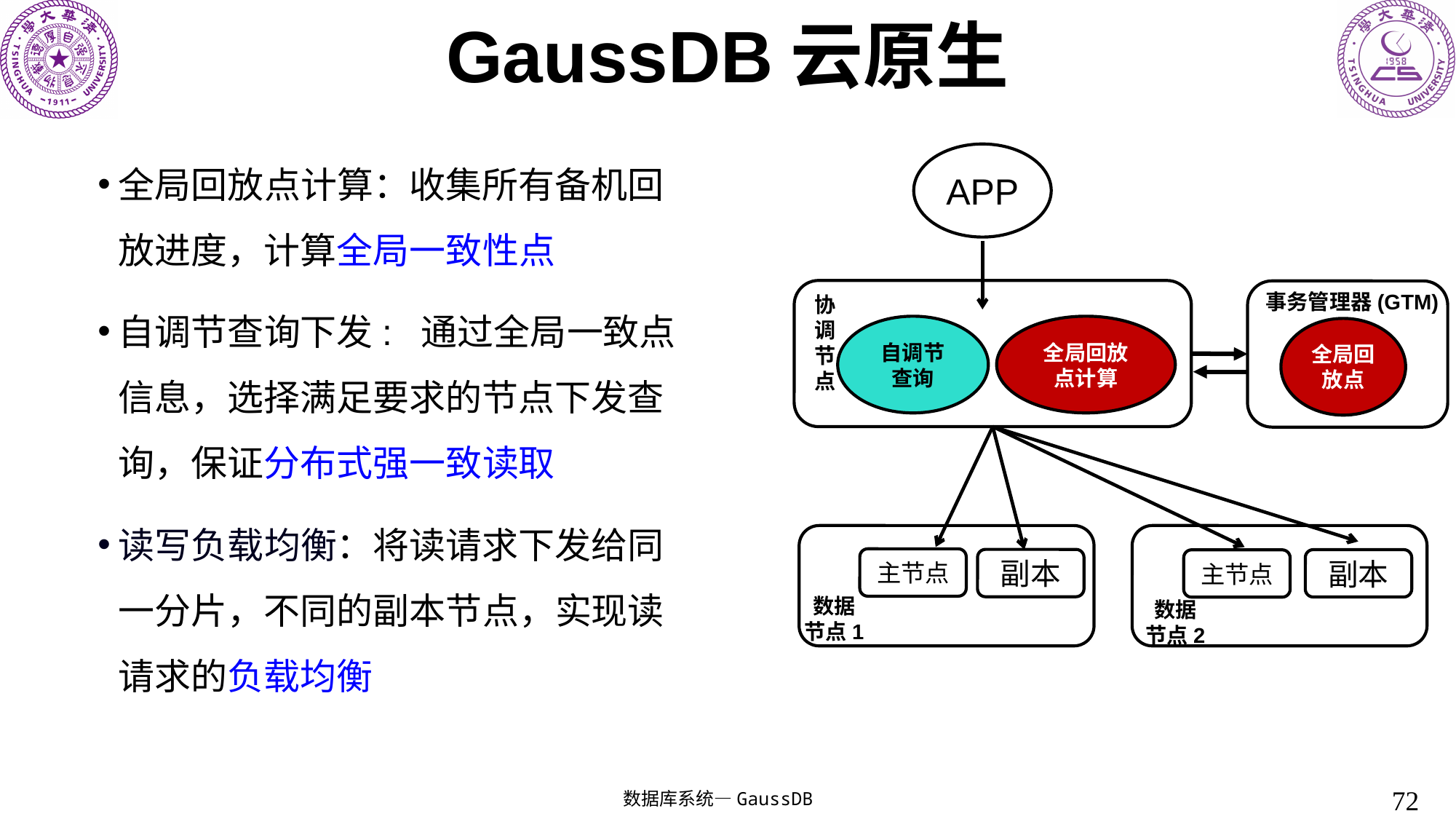

# GaussDB云原生
全局回放点计算：收集所有备机回放进度，计算全局一致性点
自调节查询下发:  通过全局一致点信息，选择满足要求的节点下发查询，保证分布式强一致读取
读写负载均衡：将读请求下发给同一分片，不同的副本节点，实现读请求的负载均衡

APP

事务管理器(GTM)
协调节点
全局回放点计算
自调节
查询
全局回放点

主节点
副本
副本
主节点
数据
节点1
数据
节点2
72
数据库系统—GaussDB